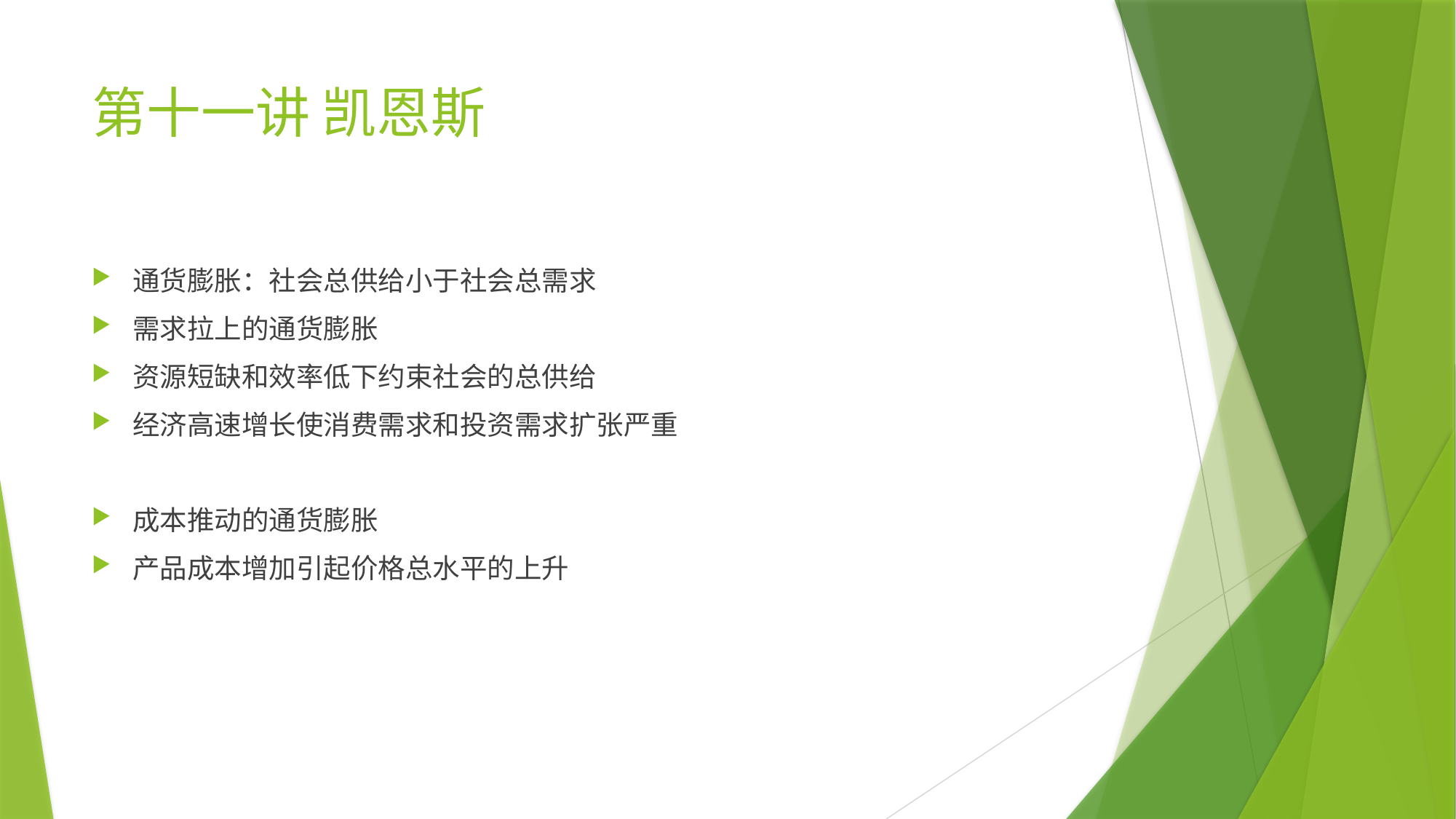

# 第十一讲 凯恩斯
通货膨胀：社会总供给小于社会总需求
需求拉上的通货膨胀
资源短缺和效率低下约束社会的总供给
经济高速增长使消费需求和投资需求扩张严重

成本推动的通货膨胀
产品成本增加引起价格总水平的上升